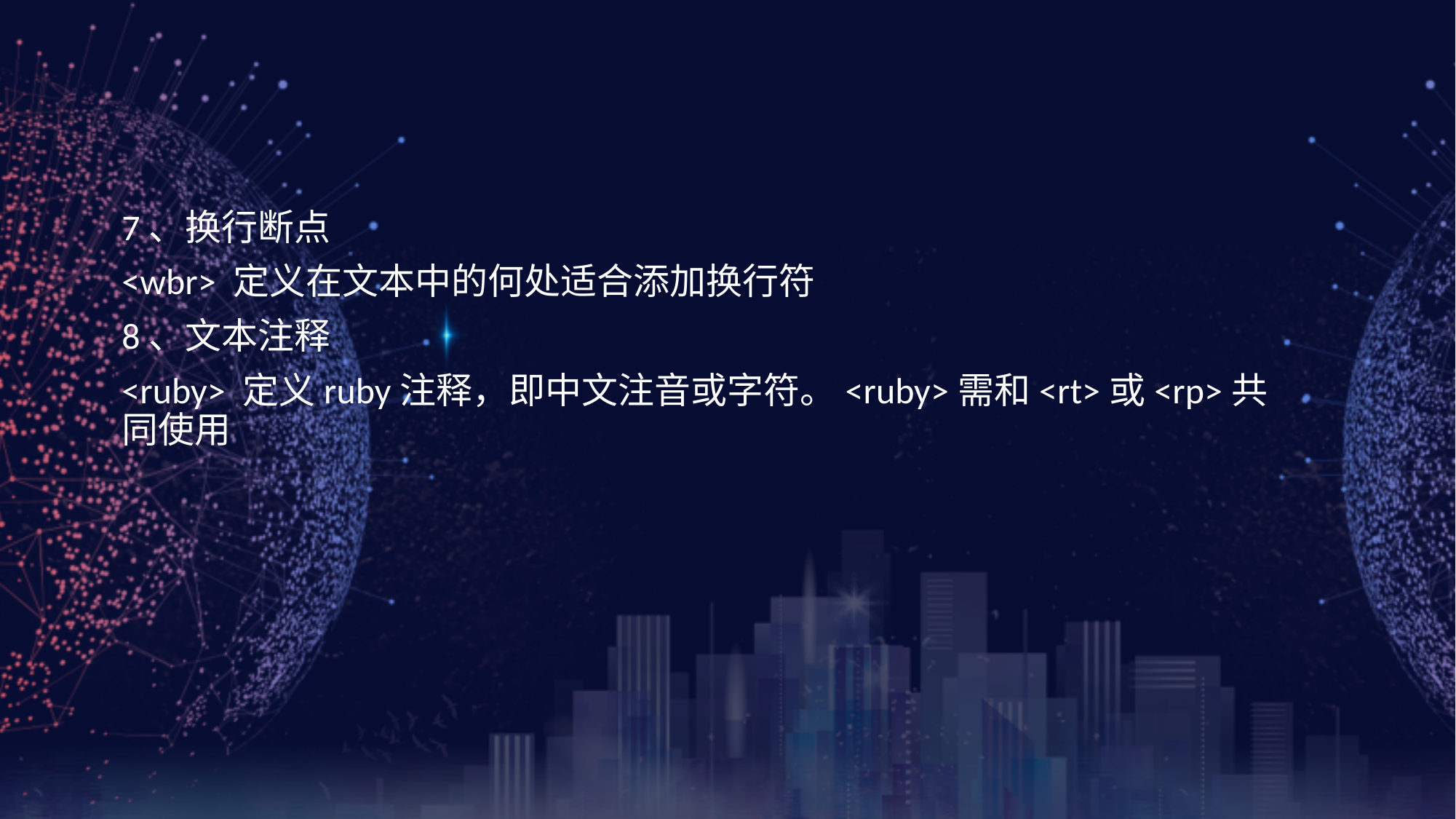

7、换行断点
<wbr> 定义在文本中的何处适合添加换行符
8、文本注释
<ruby> 定义ruby注释，即中文注音或字符。<ruby>需和<rt>或<rp>共同使用